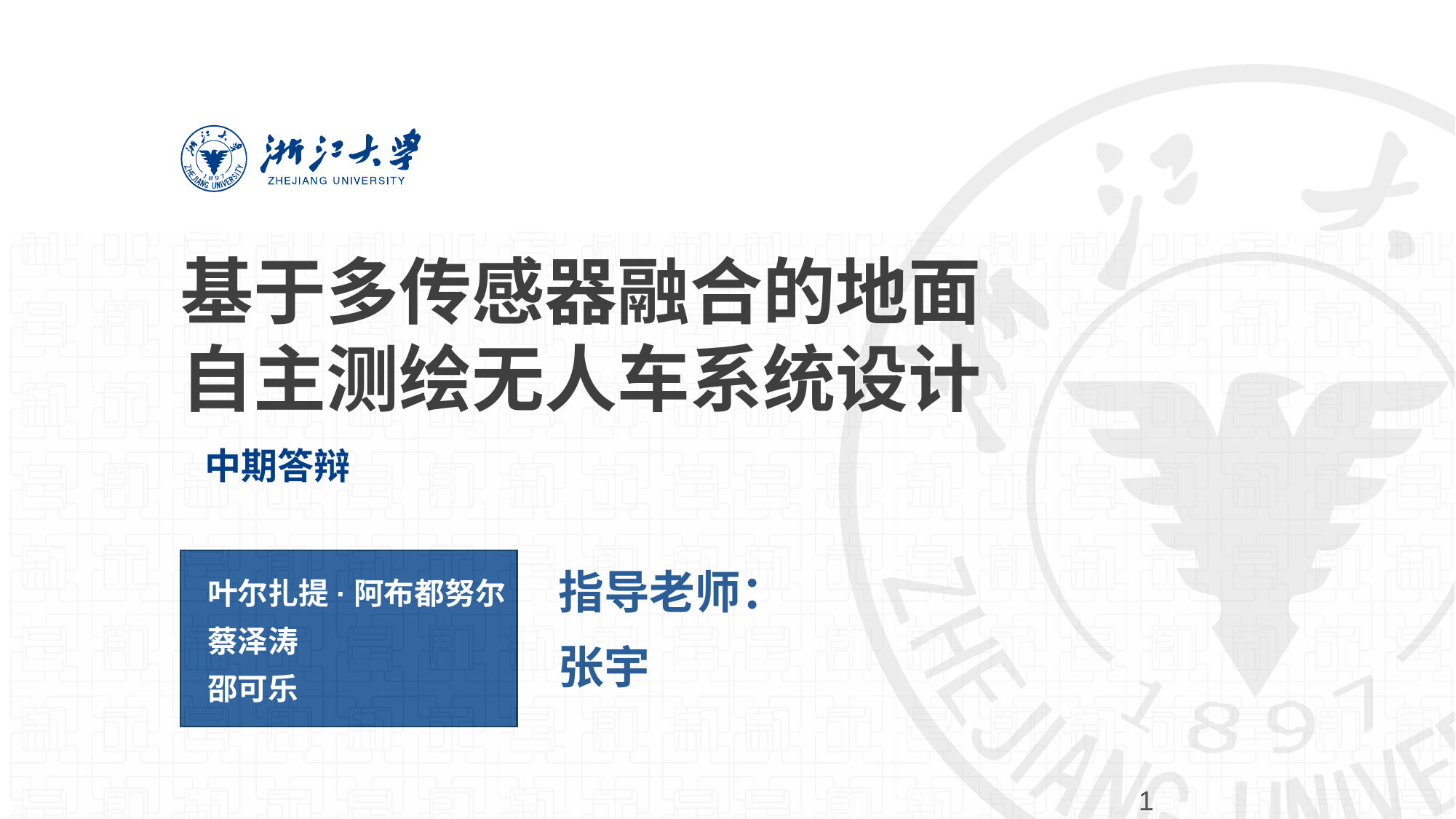

基于多传感器融合的地面自主测绘无人车系统设计
中期答辩

指导老师：
张宇

叶尔扎提·阿布都努尔
蔡泽涛
邵可乐
1